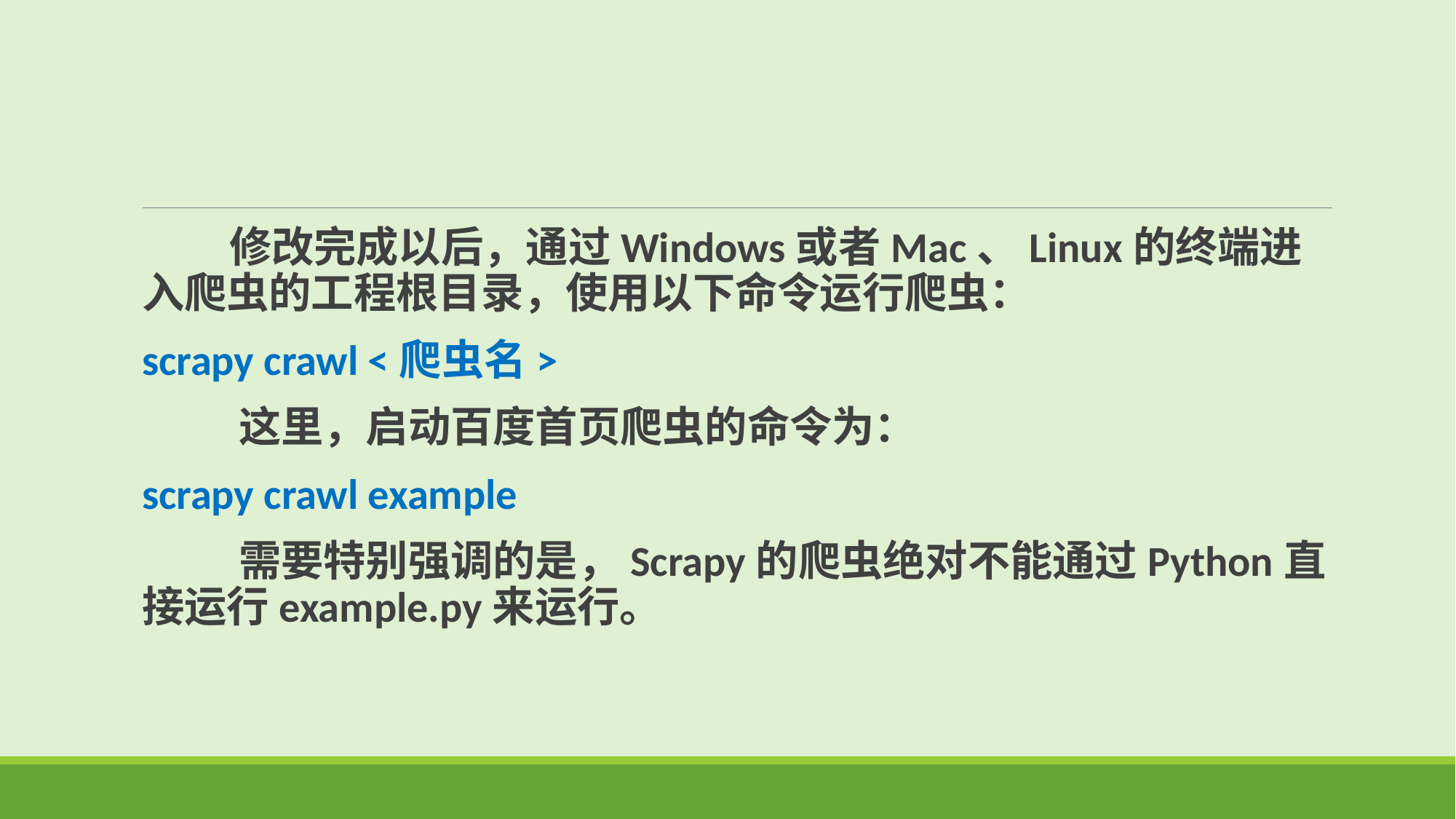

修改完成以后，通过Windows或者Mac、Linux的终端进入爬虫的工程根目录，使用以下命令运行爬虫：
scrapy crawl <爬虫名>
         这里，启动百度首页爬虫的命令为：
scrapy crawl example
         需要特别强调的是，Scrapy的爬虫绝对不能通过Python直接运行example.py来运行。